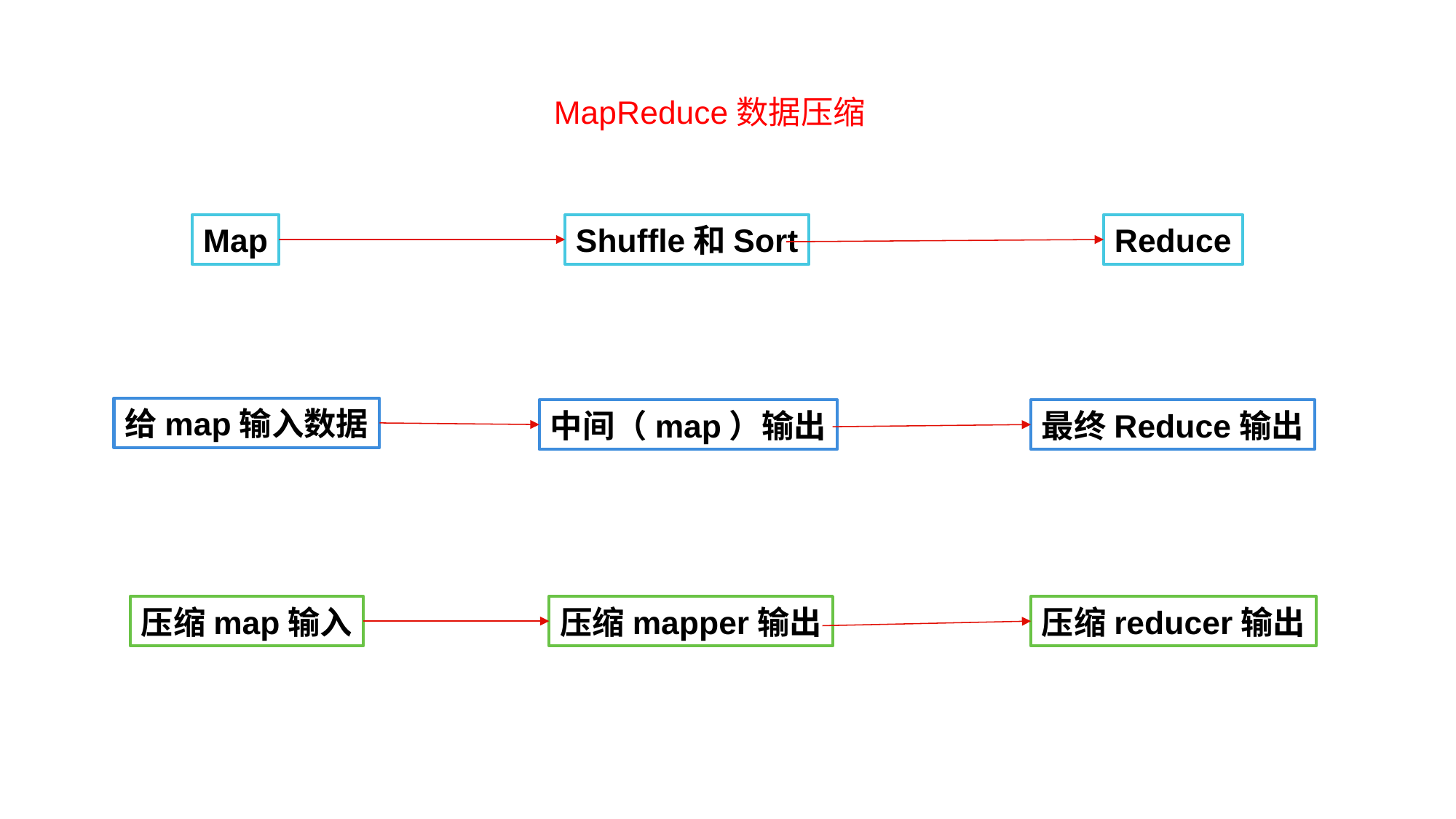

MapReduce数据压缩
Map
Shuffle和Sort
Reduce
给map输入数据
中间（map）输出
最终Reduce输出
压缩map输入
压缩mapper输出
压缩reducer输出